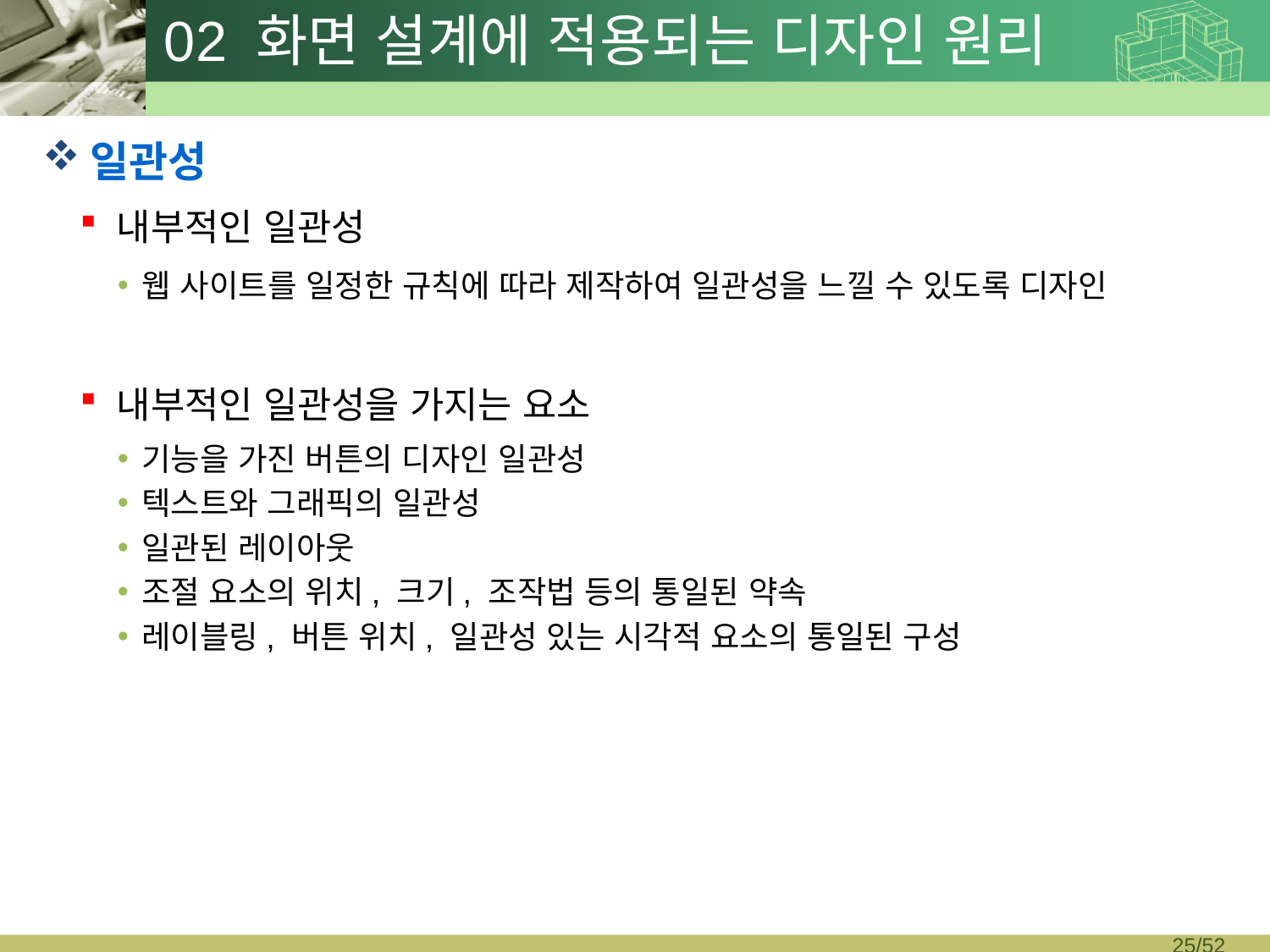

# 02 화면 설계에 적용되는 디자인 원리
일관성
내부적인 일관성
웹 사이트를 일정한 규칙에 따라 제작하여 일관성을 느낄 수 있도록 디자인

내부적인 일관성을 가지는 요소
기능을 가진 버튼의 디자인 일관성
텍스트와 그래픽의 일관성
일관된 레이아웃
조절 요소의 위치, 크기, 조작법 등의 통일된 약속
레이블링, 버튼 위치, 일관성 있는 시각적 요소의 통일된 구성